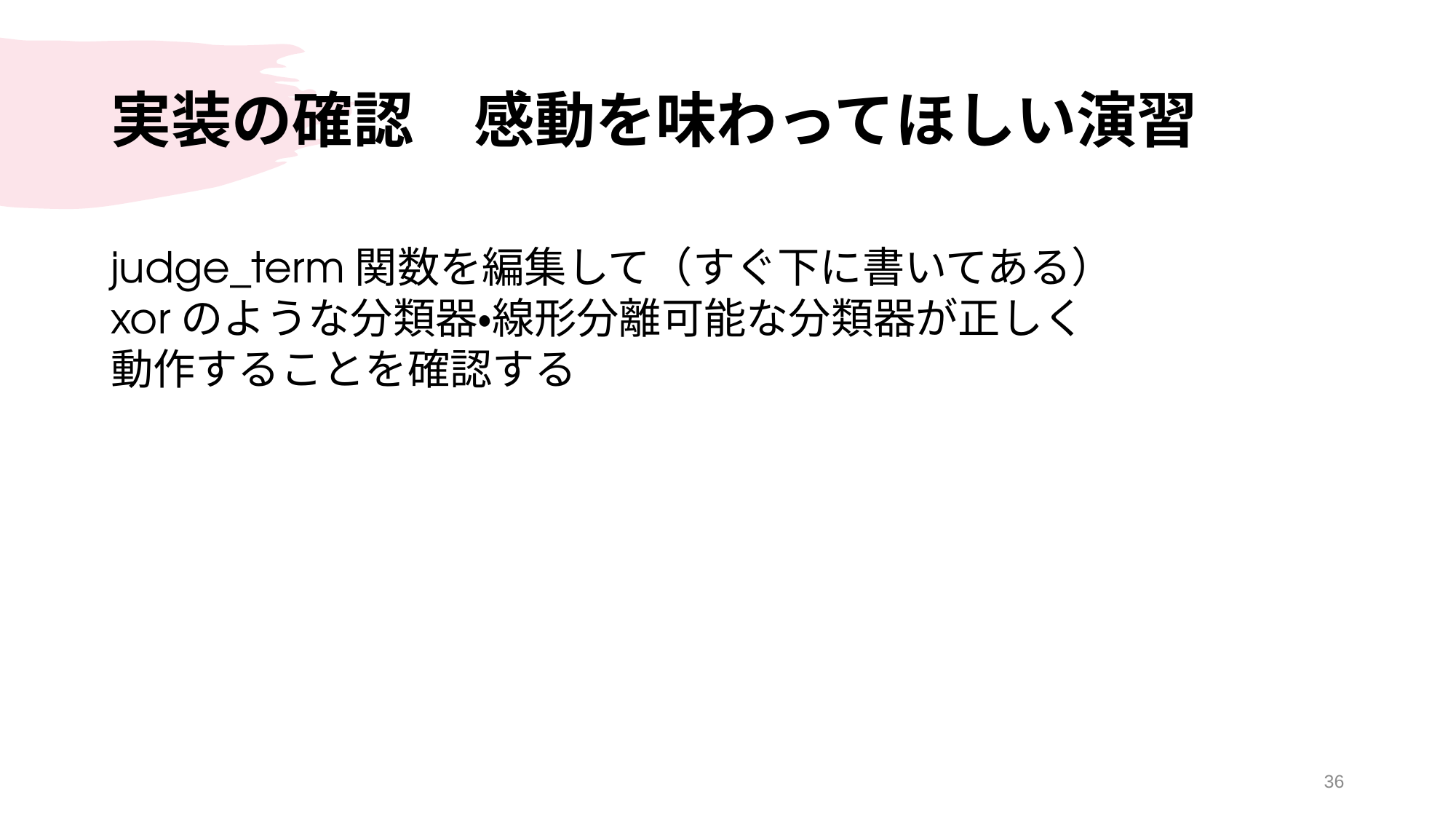

# 実装の確認　感動を味わってほしい演習
judge_term関数を編集して（すぐ下に書いてある）
xorのような分類器・線形分離可能な分類器が正しく動作することを確認する

36